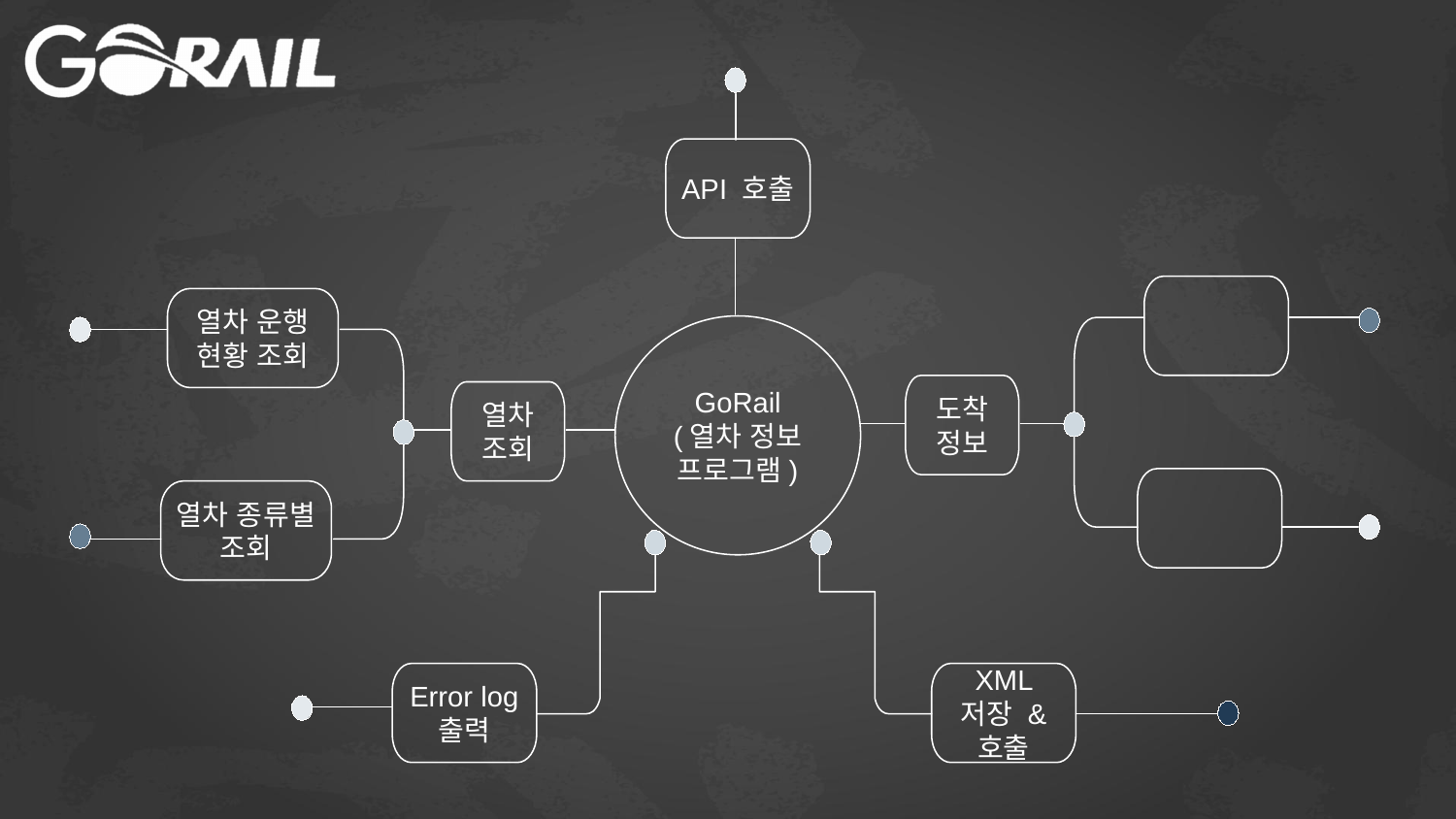

API 호출

열차 운행 현황 조회

GoRail
(열차 정보 프로그램)

도착
정보
열차 조회

열차 종류별 조회

Error log 출력
XML 저장 & 호출